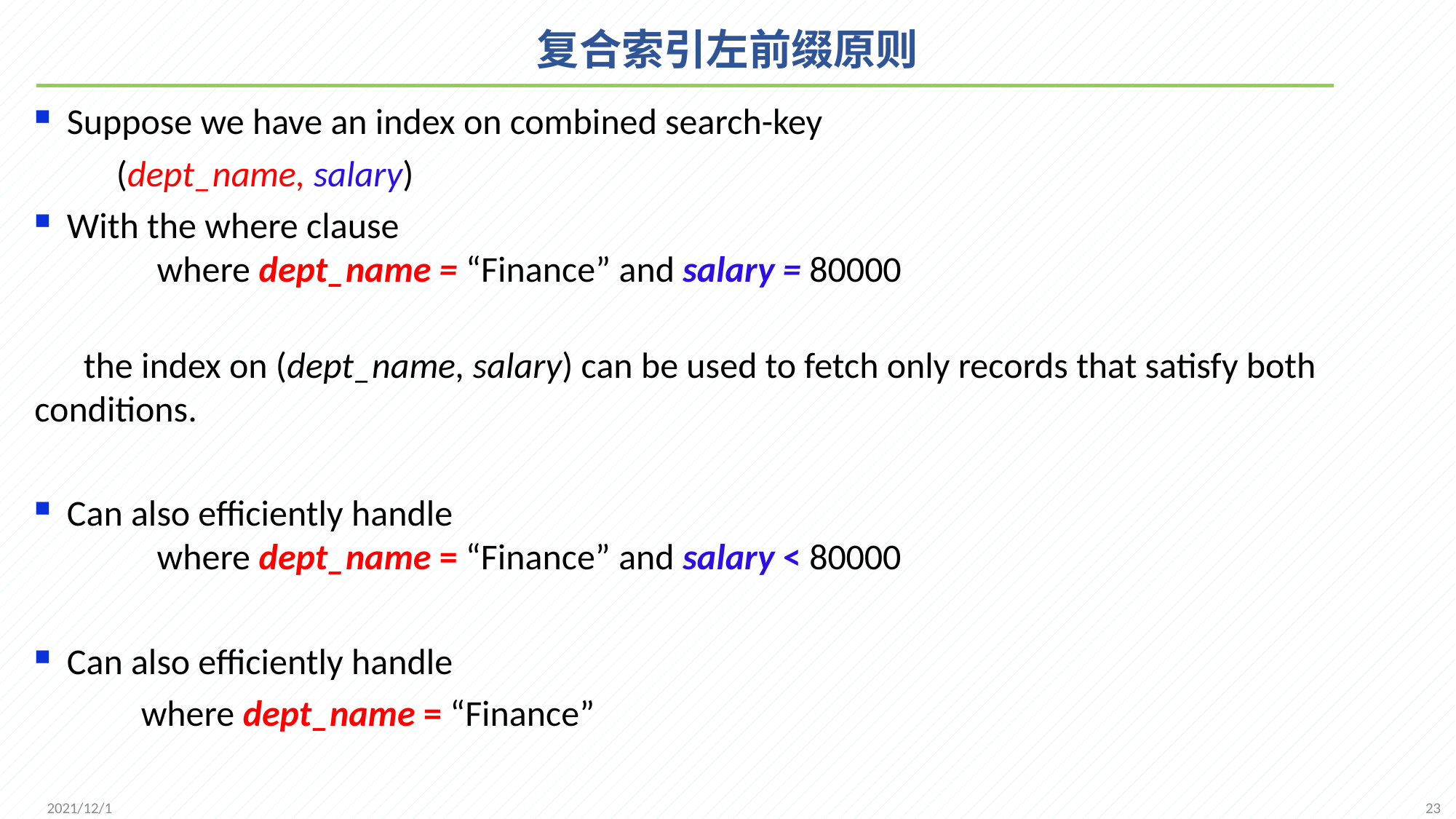

# 复合索引左前缀原则
Suppose we have an index on combined search-key
          (dept_name, salary)
With the where clause
           where dept_name = “Finance” and salary = 80000
      the index on (dept_name, salary) can be used to fetch only records that satisfy both conditions.

Can also efficiently handle
           where dept_name = “Finance” and salary < 80000

Can also efficiently handle
             where dept_name = “Finance”

23
2021/12/1